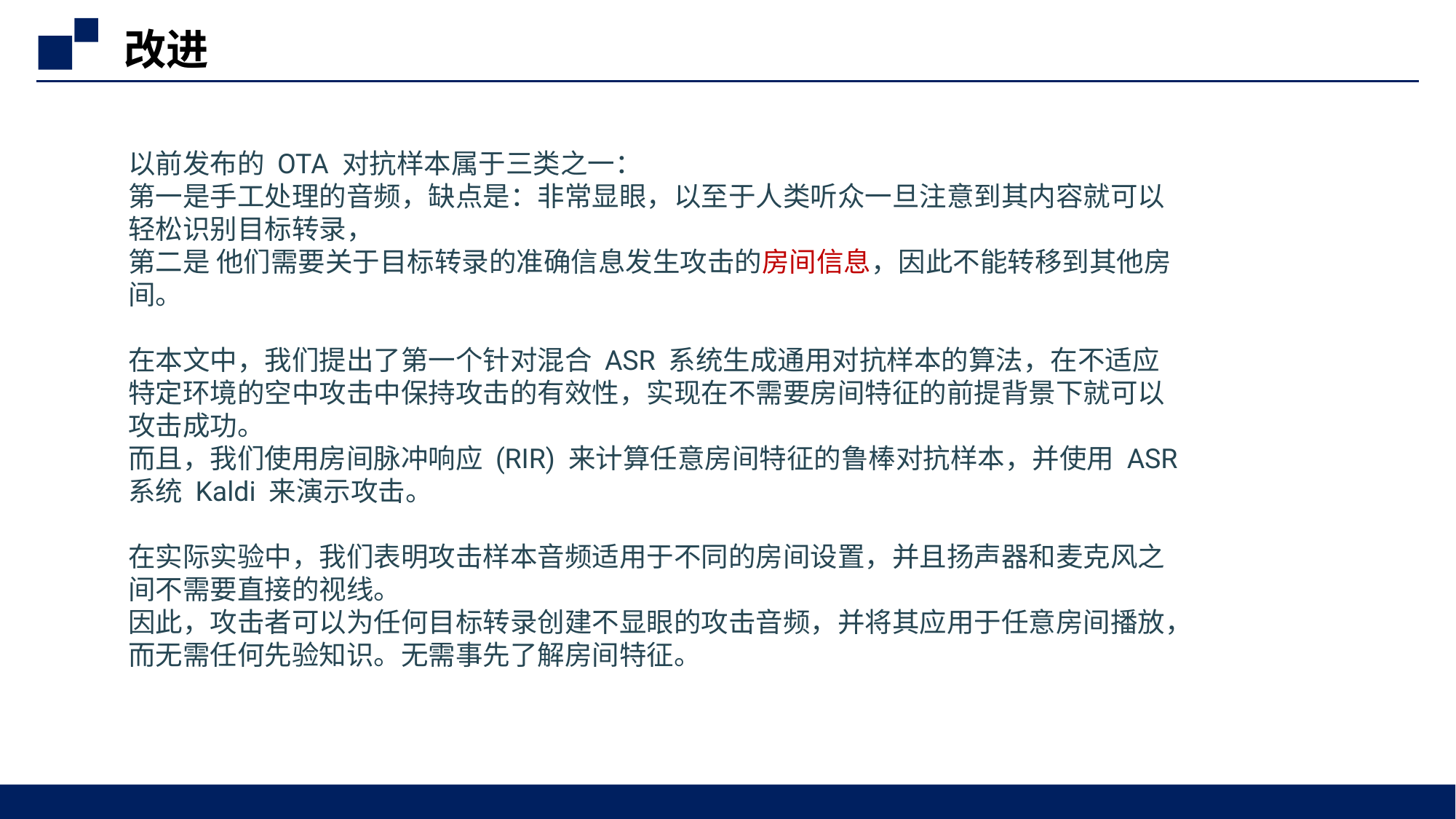

改进

以前发布的 OTA 对抗样本属于三类之一：
第一是手工处理的音频，缺点是：非常显眼，以至于人类听众一旦注意到其内容就可以轻松识别目标转录，
第二是 他们需要关于目标转录的准确信息发生攻击的房间信息，因此不能转移到其他房间。

在本文中，我们提出了第一个针对混合 ASR 系统生成通用对抗样本的算法，在不适应特定环境的空中攻击中保持攻击的有效性，实现在不需要房间特征的前提背景下就可以攻击成功。
而且，我们使用房间脉冲响应 (RIR) 来计算任意房间特征的鲁棒对抗样本，并使用 ASR 系统 Kaldi 来演示攻击。

在实际实验中，我们表明攻击样本音频适用于不同的房间设置，并且扬声器和麦克风之间不需要直接的视线。
因此，攻击者可以为任何目标转录创建不显眼的攻击音频，并将其应用于任意房间播放，而无需任何先验知识。无需事先了解房间特征。